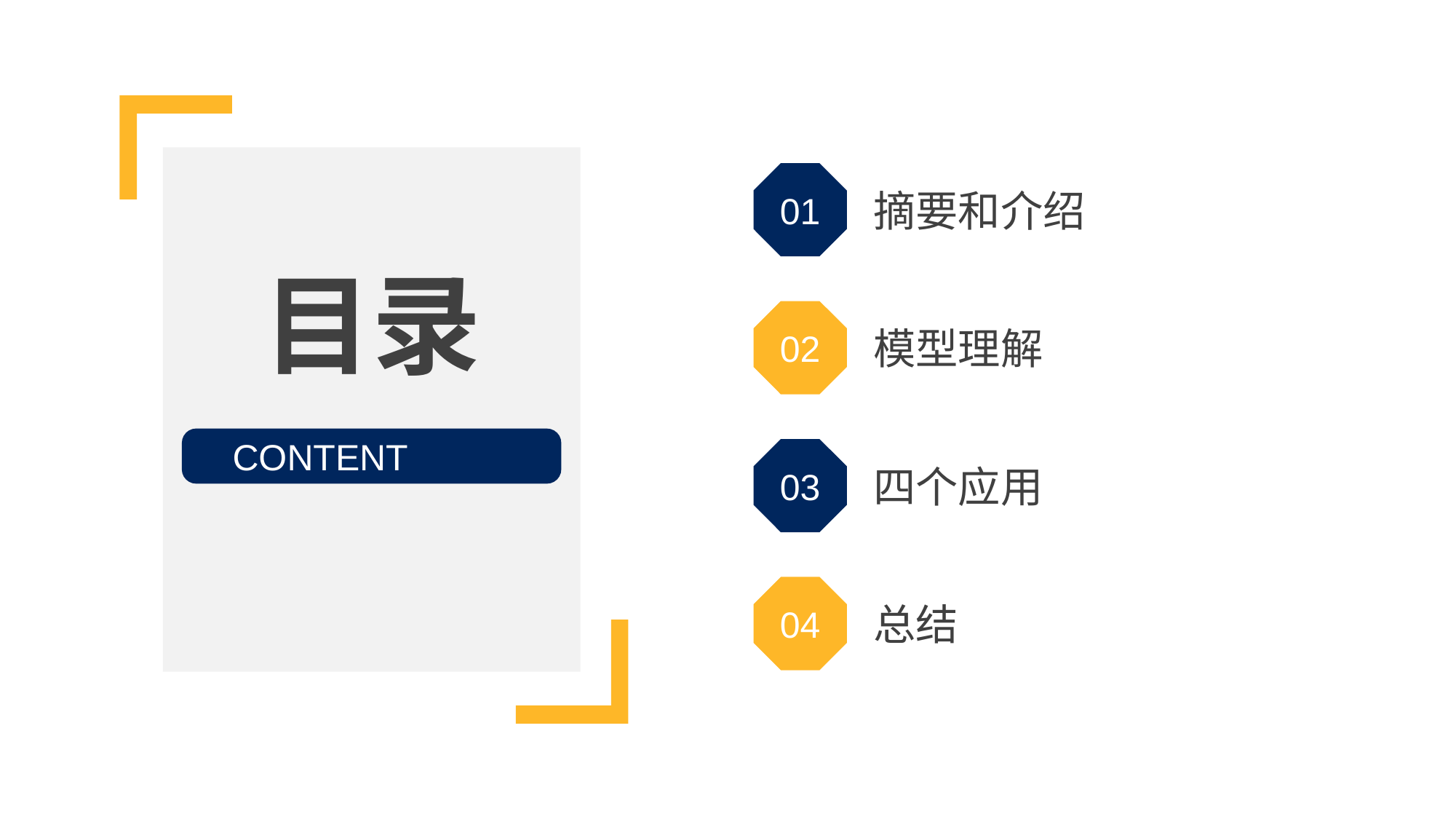

01
摘要和介绍
目录
02
模型理解
CONTENT

03
四个应用
04
总结